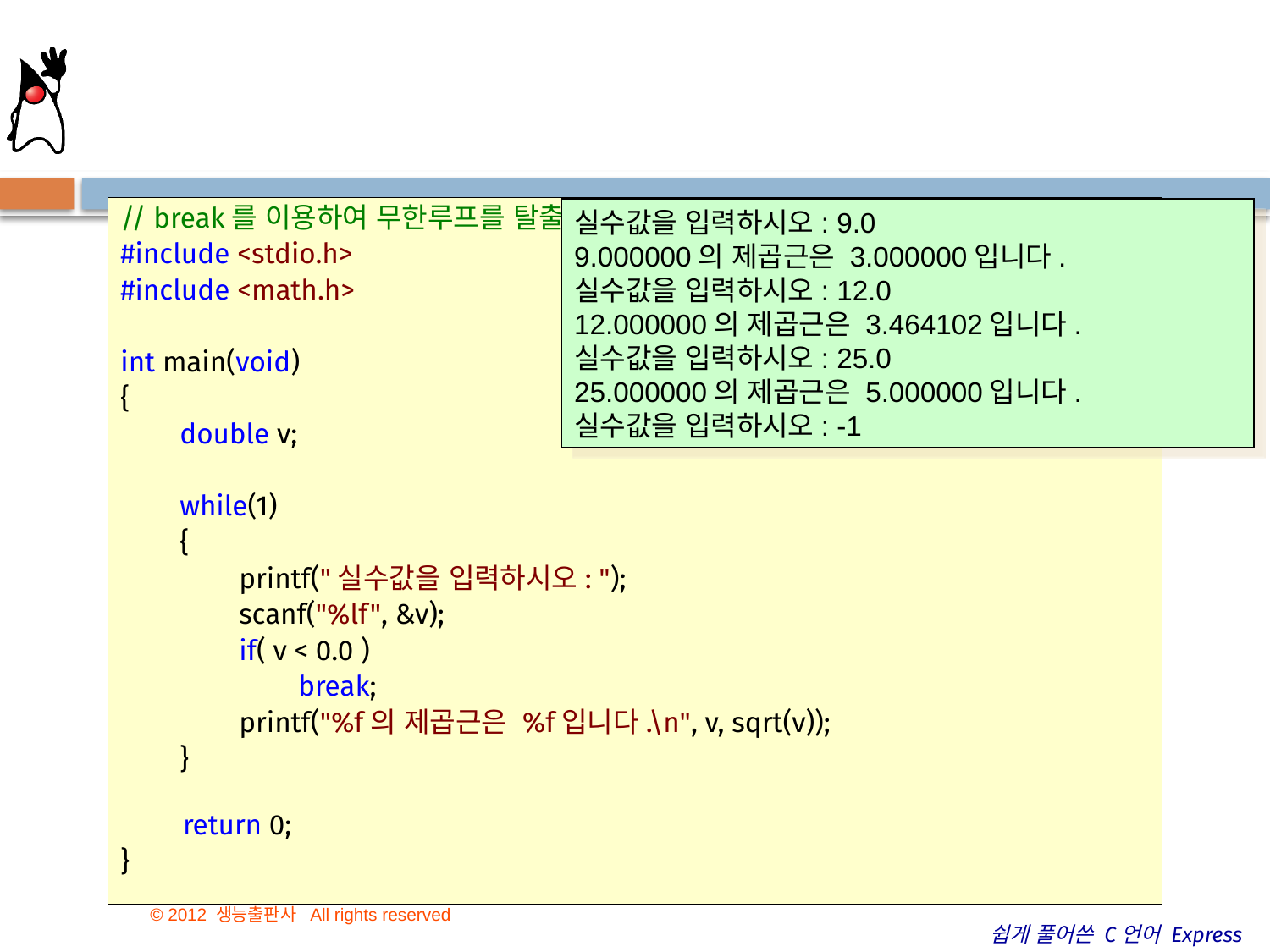

#
// break를 이용하여 무한루프를 탈출한다.
#include <stdio.h>
#include <math.h>

int main(void)
{
        double v;

        while(1)
        {
                printf("실수값을 입력하시오: ");
                scanf("%lf", &v);
                if( v < 0.0 )
                        break;
                printf("%f의 제곱근은 %f입니다.\n", v, sqrt(v));
        }
  return 0;
}
실수값을 입력하시오: 9.0
9.000000의 제곱근은 3.000000입니다.
실수값을 입력하시오: 12.0
12.000000의 제곱근은 3.464102입니다.
실수값을 입력하시오: 25.0
25.000000의 제곱근은 5.000000입니다.
실수값을 입력하시오: -1